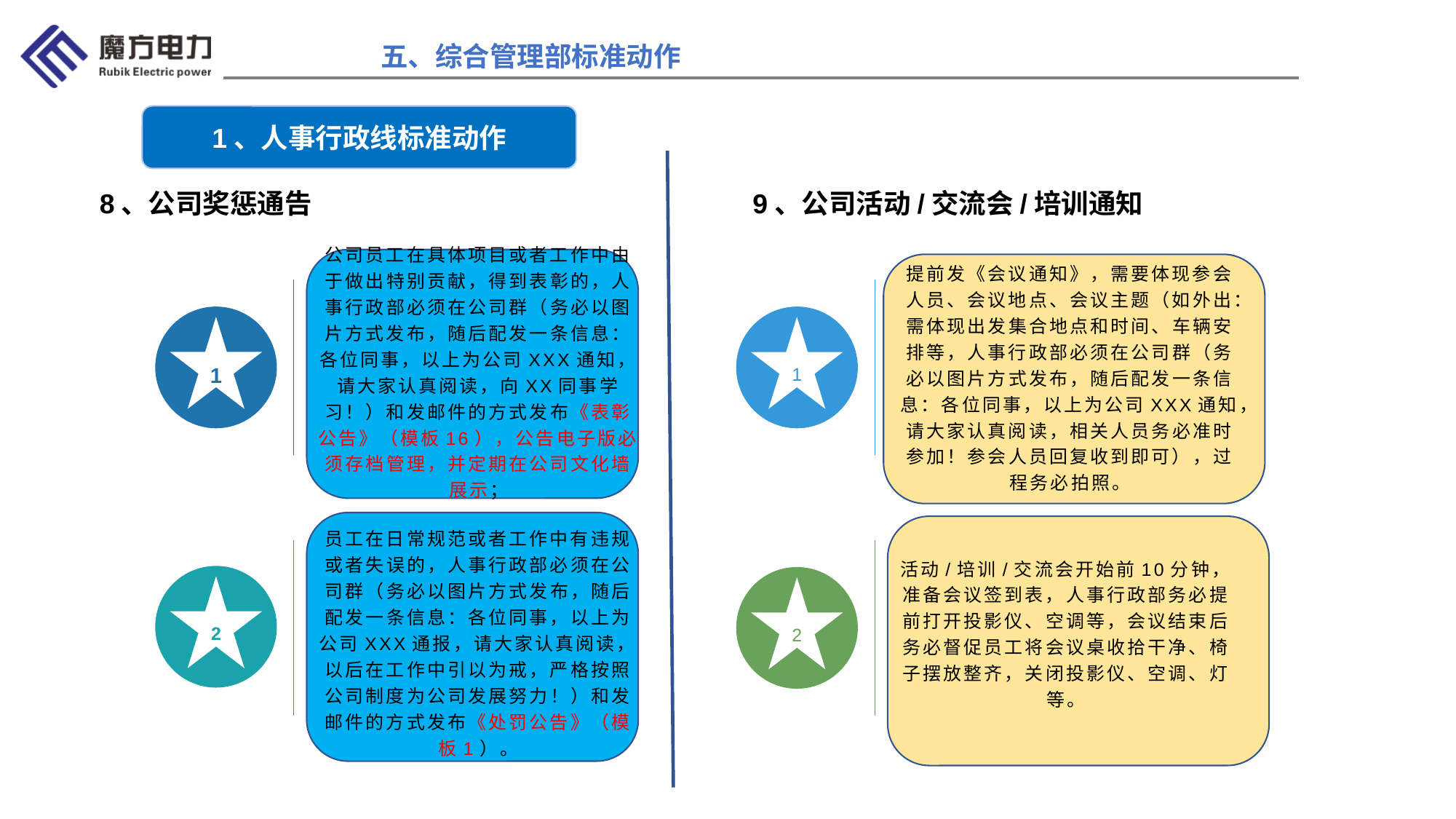

五、综合管理部标准动作
1、人事行政线标准动作
8、公司奖惩通告
9、公司活动/交流会/培训通知

公司员工在具体项目或者工作中由于做出特别贡献，得到表彰的，人事行政部必须在公司群（务必以图片方式发布，随后配发一条信息：各位同事，以上为公司XXX通知，请大家认真阅读，向XX同事学习！）和发邮件的方式发布《表彰公告》（模板16），公告电子版必须存档管理，并定期在公司文化墙展示；

提前发《会议通知》，需要体现参会人员、会议地点、会议主题（如外出：需体现出发集合地点和时间、车辆安排等，人事行政部必须在公司群（务必以图片方式发布，随后配发一条信息：各位同事，以上为公司XXX通知，请大家认真阅读，相关人员务必准时参加！参会人员回复收到即可），过程务必拍照。

1
1

员工在日常规范或者工作中有违规或者失误的，人事行政部必须在公司群（务必以图片方式发布，随后配发一条信息：各位同事，以上为公司XXX通报，请大家认真阅读，以后在工作中引以为戒，严格按照公司制度为公司发展努力！）和发邮件的方式发布《处罚公告》（模板1）。
活动/培训/交流会开始前10分钟，准备会议签到表，人事行政部务必提前打开投影仪、空调等，会议结束后务必督促员工将会议桌收拾干净、椅子摆放整齐，关闭投影仪、空调、灯等。

2
2